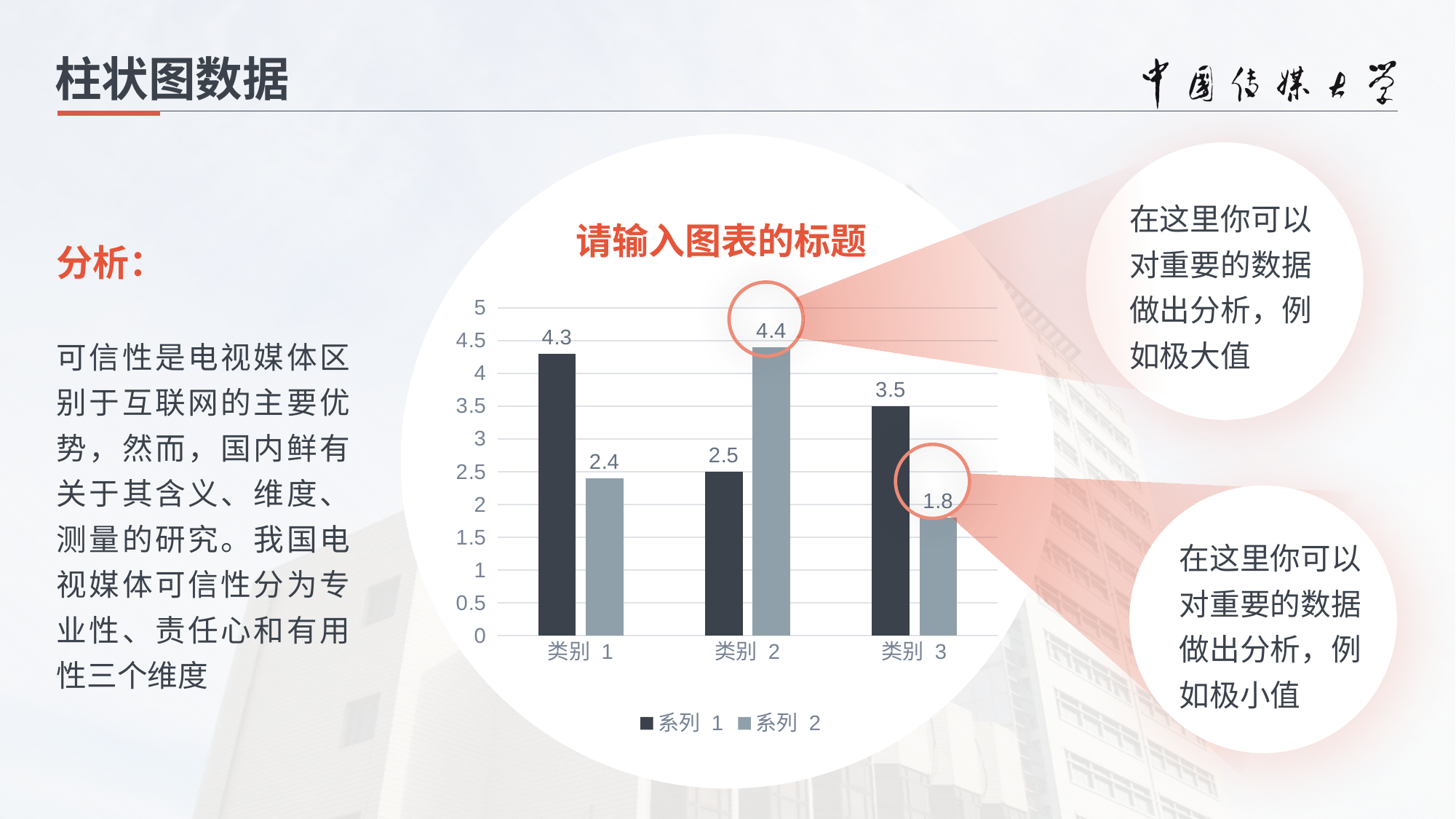

柱状图数据

在这里你可以对重要的数据做出分析，例如极大值
请输入图表的标题
分析：

可信性是电视媒体区别于互联网的主要优势，然而，国内鲜有关于其含义、维度、测量的研究。我国电视媒体可信性分为专业性、责任心和有用性三个维度

### Chart

| Category | 系列 1 | 系列 2 |
|---|---|---|
| 类别 1 | 4.3 | 2.4 |
| 类别 2 | 2.5 | 4.4 |
| 类别 3 | 3.5 | 1.8 |

在这里你可以对重要的数据做出分析，例如极小值